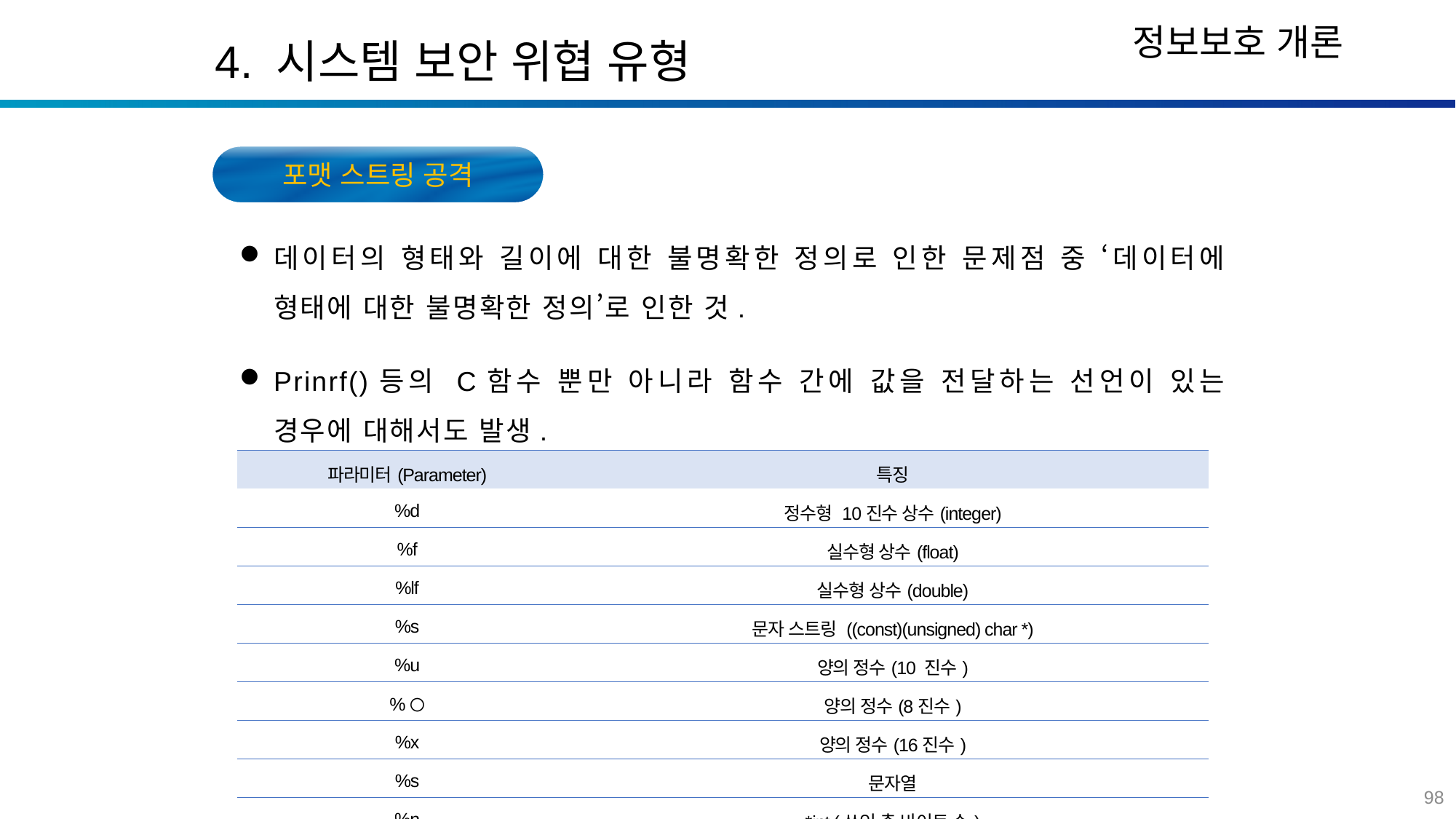

4. 시스템 보안 위협 유형
포맷 스트링 공격

데이터의 형태와 길이에 대한 불명확한 정의로 인한 문제점 중 ‘데이터에 형태에 대한 불명확한 정의’로 인한 것.

Prinrf()등의 C함수 뿐만 아니라 함수 간에 값을 전달하는 선언이 있는 경우에 대해서도 발생.
| 파라미터(Parameter) | 특징 |
| --- | --- |
| %d | 정수형 10진수 상수(integer) |
| %f | 실수형 상수(float) |
| %lf | 실수형 상수(double) |
| %s | 문자 스트링 ((const)(unsigned) char \*) |
| %u | 양의 정수(10 진수) |
| %〇 | 양의 정수(8진수) |
| %x | 양의 정수(16진수) |
| %s | 문자열 |
| %n | \*int (쓰인 총 바이트 수) |
| %hn | %n의 반인 2바이트 단위 |

98